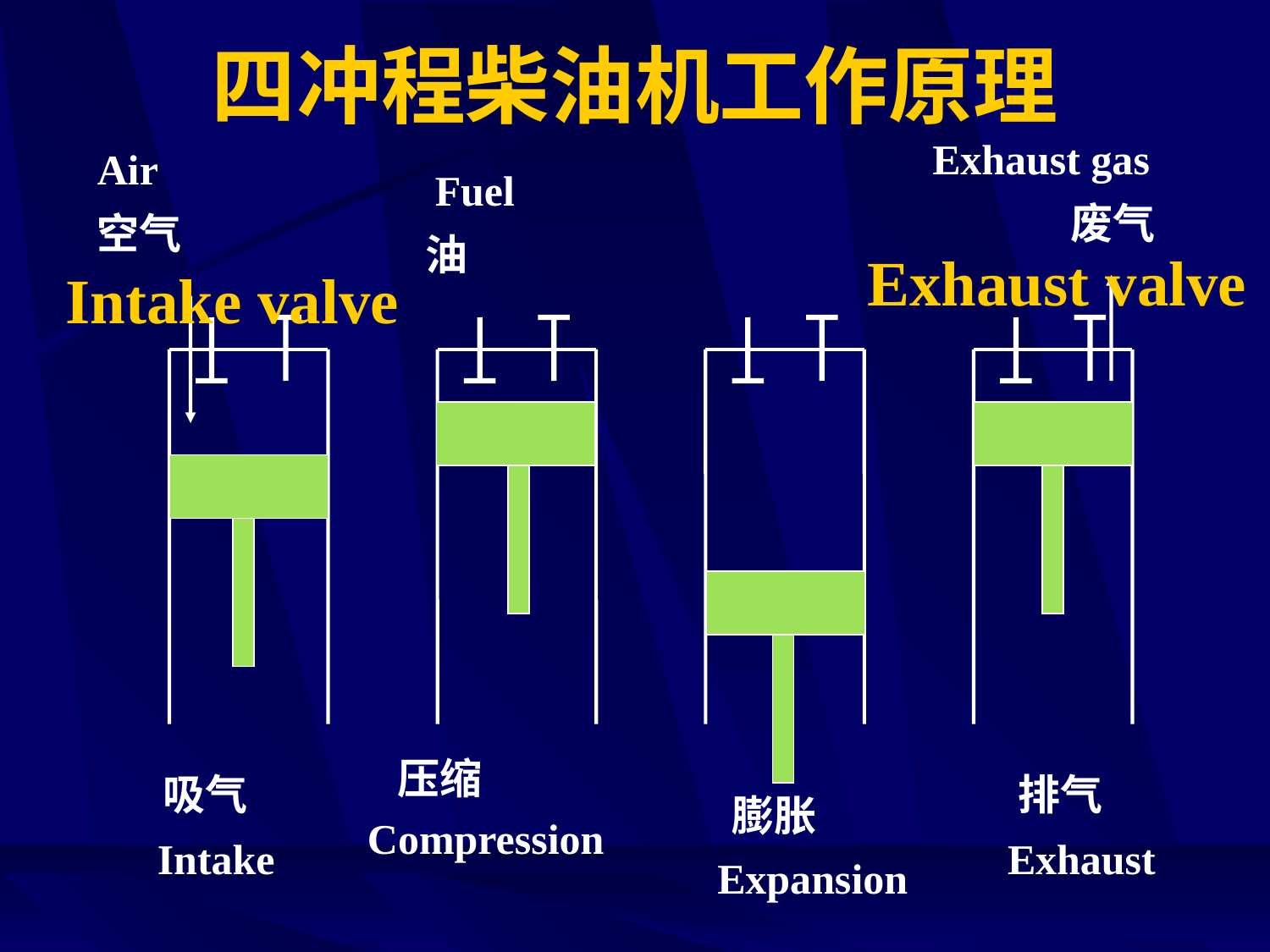

# 四冲程柴油机工作原理
Exhaust gas
Air
Fuel
废气
空气
油
Exhaust valve
Intake valve

压缩
吸气
排气
膨胀
Compression
Intake
Exhaust
Expansion